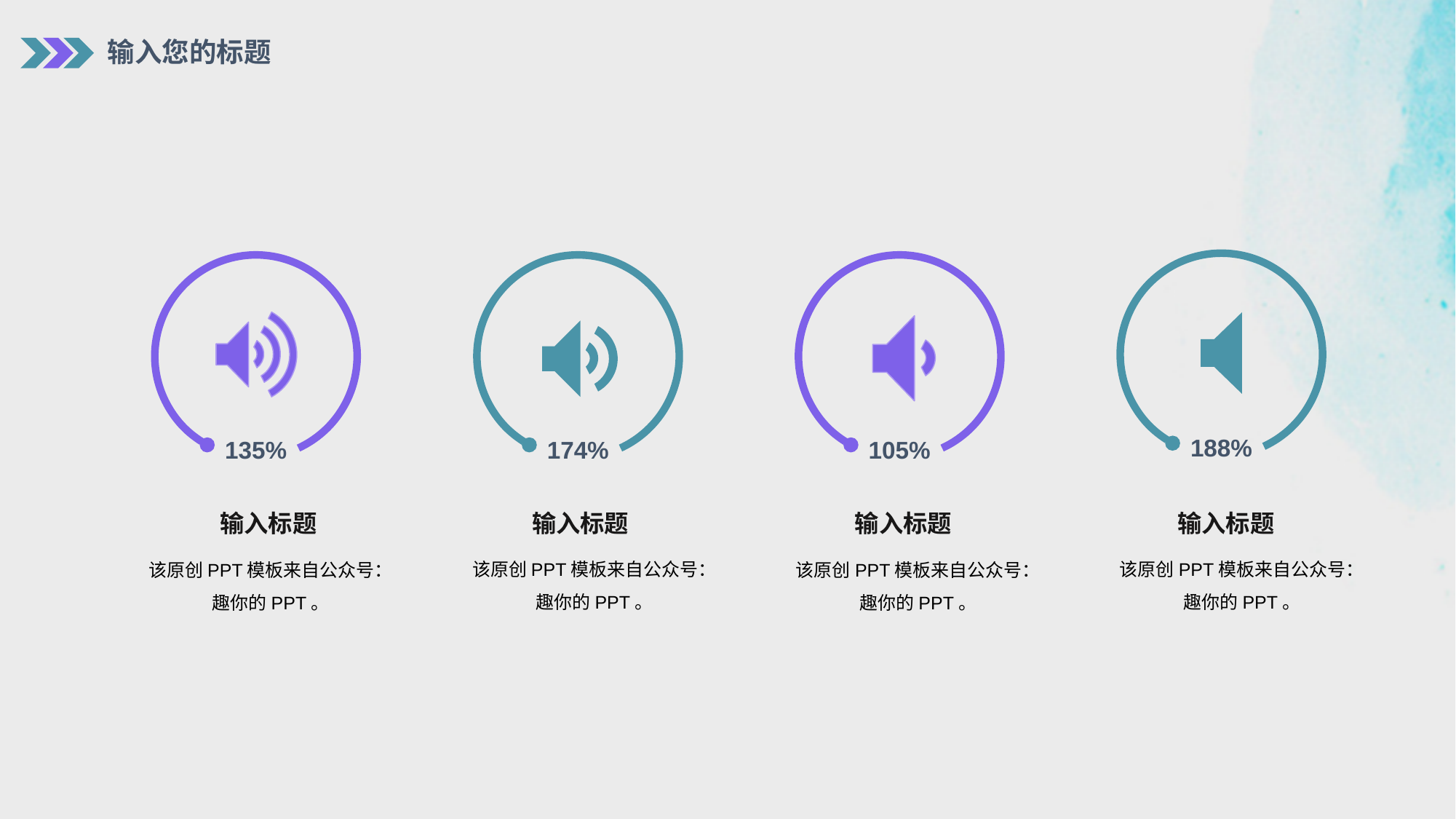

输入您的标题

188%
135%
174%
105%
输入标题
输入标题
输入标题
输入标题
该原创PPT模板来自公众号：
趣你的PPT。
该原创PPT模板来自公众号：
趣你的PPT。
该原创PPT模板来自公众号：
趣你的PPT。
该原创PPT模板来自公众号：
趣你的PPT。